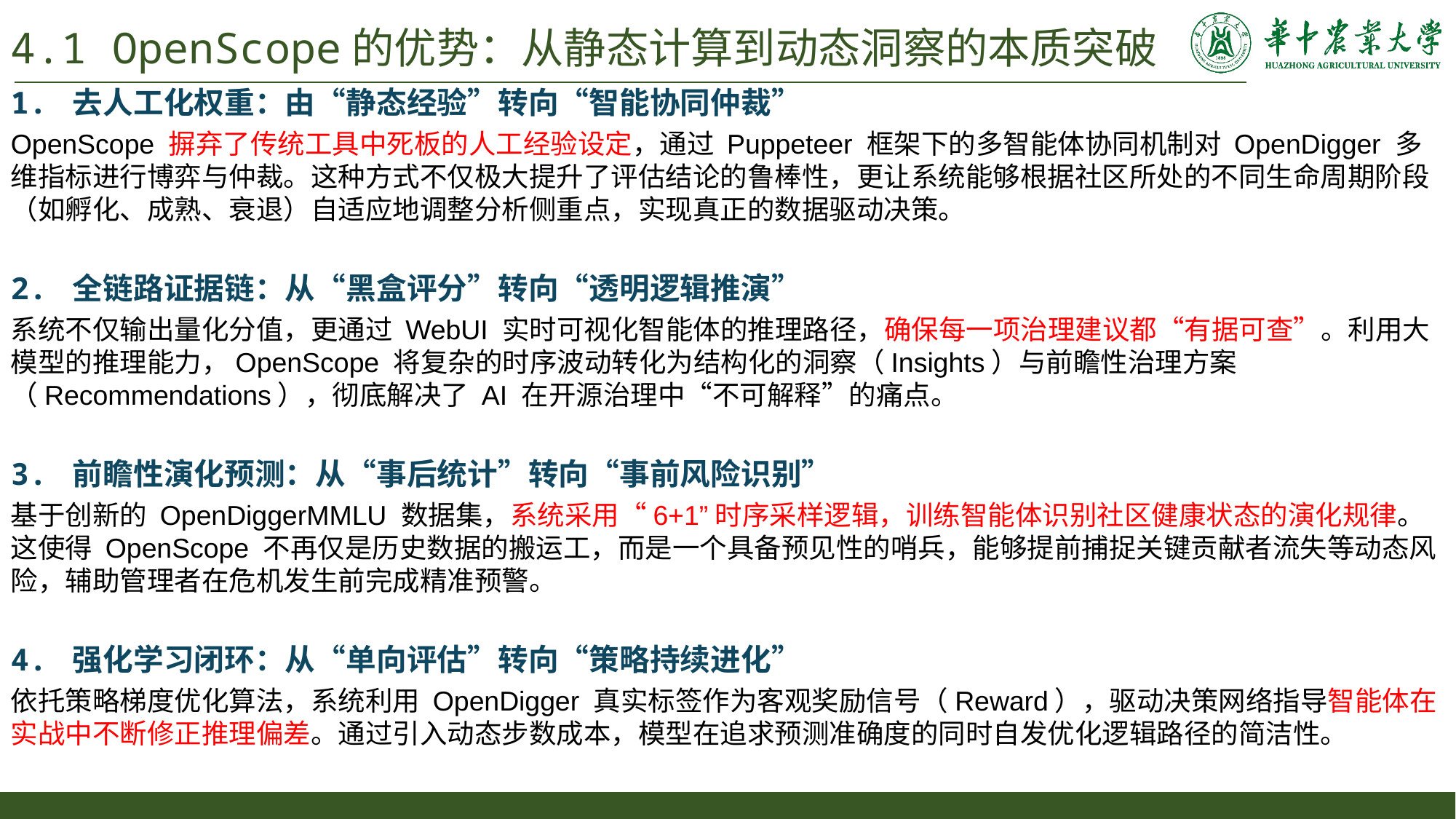

4.1 OpenScope的优势：从静态计算到动态洞察的本质突破
1. 去人工化权重：由“静态经验”转向“智能协同仲裁”
OpenScope 摒弃了传统工具中死板的人工经验设定，通过 Puppeteer 框架下的多智能体协同机制对 OpenDigger 多维指标进行博弈与仲裁。这种方式不仅极大提升了评估结论的鲁棒性，更让系统能够根据社区所处的不同生命周期阶段（如孵化、成熟、衰退）自适应地调整分析侧重点，实现真正的数据驱动决策。

2. 全链路证据链：从“黑盒评分”转向“透明逻辑推演”
系统不仅输出量化分值，更通过 WebUI 实时可视化智能体的推理路径，确保每一项治理建议都“有据可查”。利用大模型的推理能力，OpenScope 将复杂的时序波动转化为结构化的洞察（Insights）与前瞻性治理方案（Recommendations），彻底解决了 AI 在开源治理中“不可解释”的痛点。

3. 前瞻性演化预测：从“事后统计”转向“事前风险识别”
基于创新的 OpenDiggerMMLU 数据集，系统采用“6+1”时序采样逻辑，训练智能体识别社区健康状态的演化规律。这使得 OpenScope 不再仅是历史数据的搬运工，而是一个具备预见性的哨兵，能够提前捕捉关键贡献者流失等动态风险，辅助管理者在危机发生前完成精准预警。

4. 强化学习闭环：从“单向评估”转向“策略持续进化”
依托策略梯度优化算法，系统利用 OpenDigger 真实标签作为客观奖励信号（Reward），驱动决策网络指导智能体在实战中不断修正推理偏差。通过引入动态步数成本，模型在追求预测准确度的同时自发优化逻辑路径的简洁性。